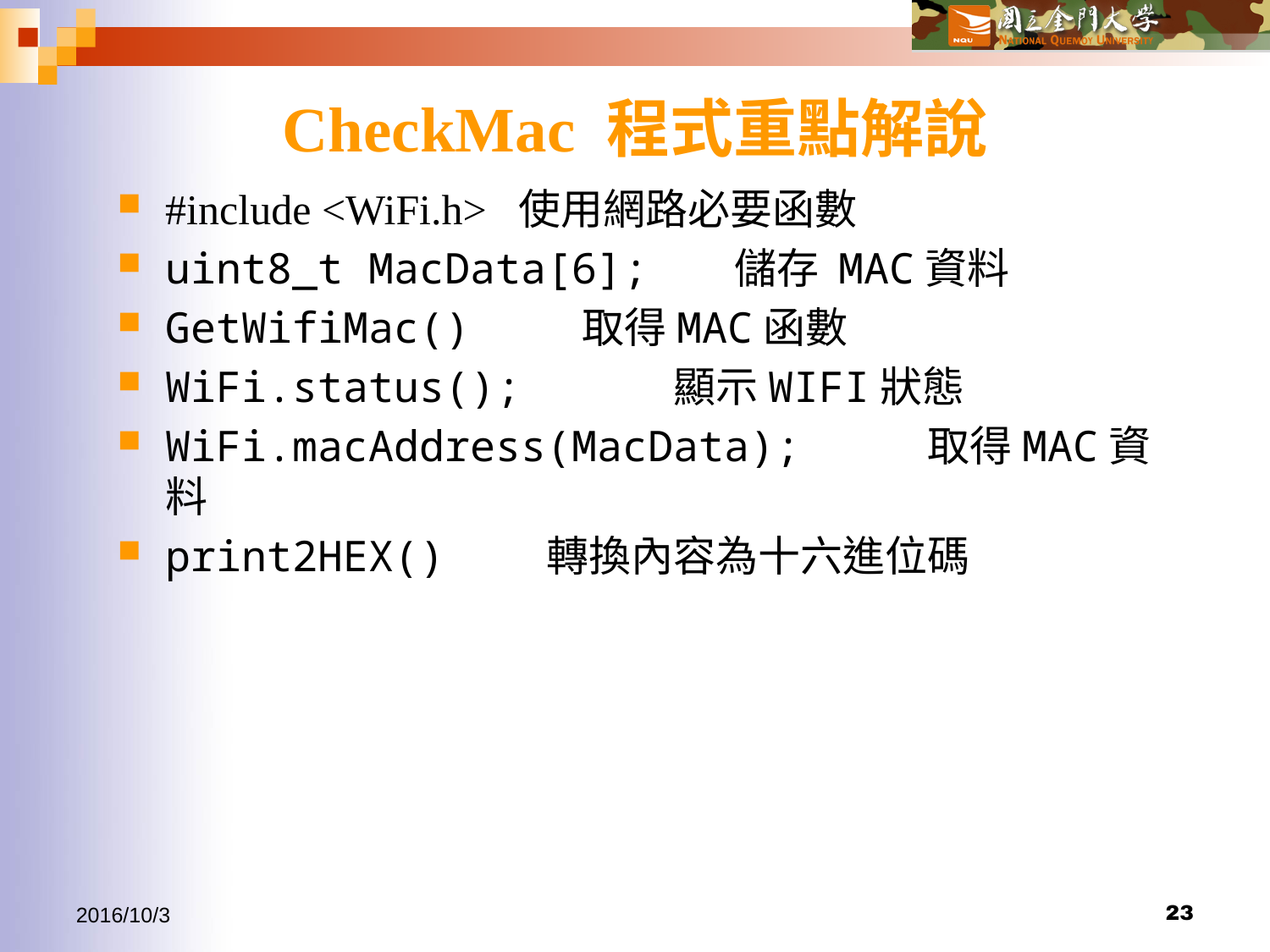

# CheckMac 程式重點解說
#include <WiFi.h>  使用網路必要函數
uint8_t MacData[6];   儲存 MAC資料
GetWifiMac()    取得MAC函數
WiFi.status();  	顯示WIFI狀態
WiFi.macAddress(MacData);	取得MAC資料
print2HEX()	轉換內容為十六進位碼
2016/10/3
23